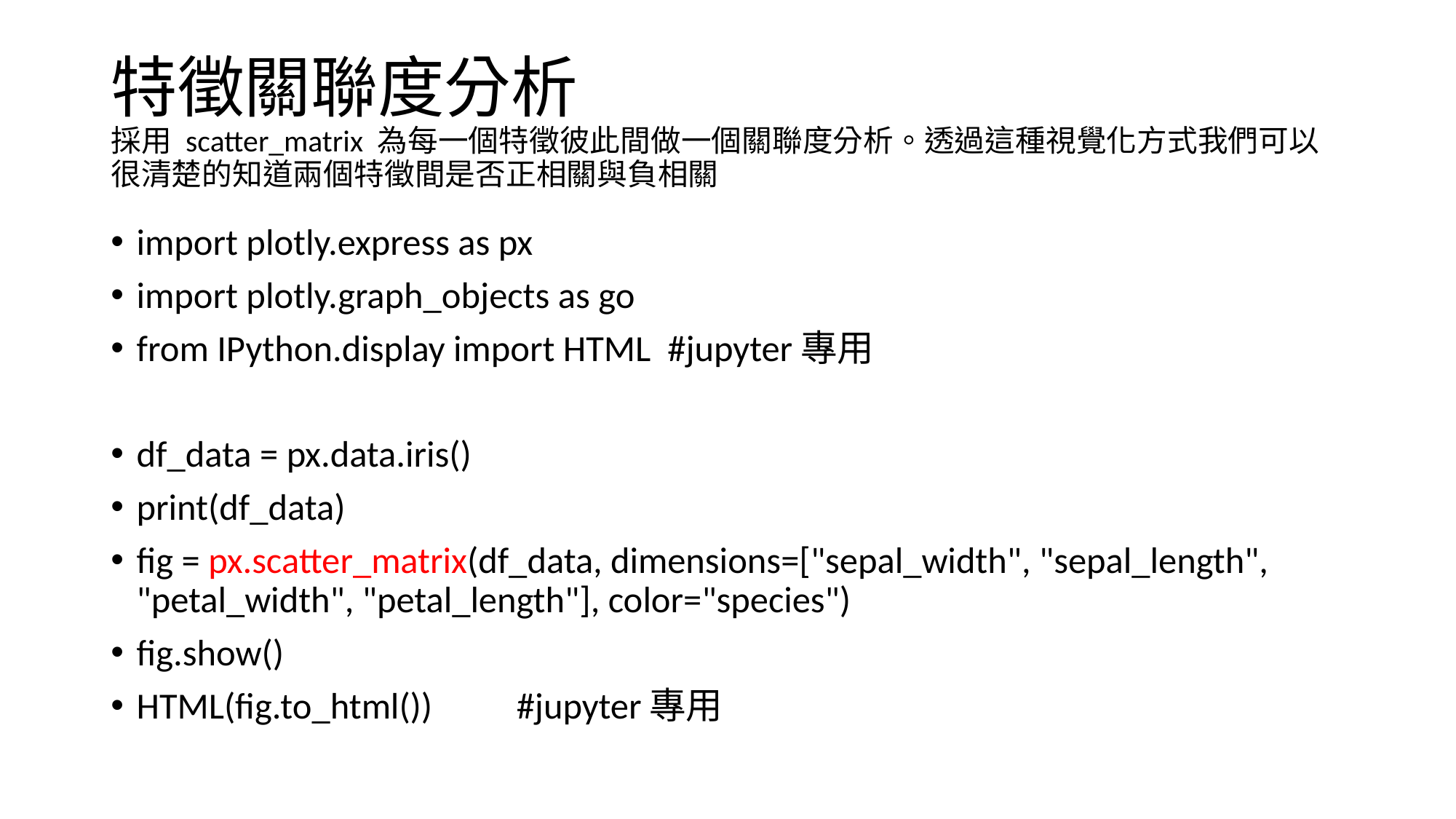

# 特徵關聯度分析 採用 scatter_matrix 為每一個特徵彼此間做一個關聯度分析。透過這種視覺化方式我們可以很清楚的知道兩個特徵間是否正相關與負相關
import plotly.express as px
import plotly.graph_objects as go
from IPython.display import HTML  #jupyter專用

df_data = px.data.iris()
print(df_data)
fig = px.scatter_matrix(df_data, dimensions=["sepal_width", "sepal_length", "petal_width", "petal_length"], color="species")
fig.show()
HTML(fig.to_html())	#jupyter專用